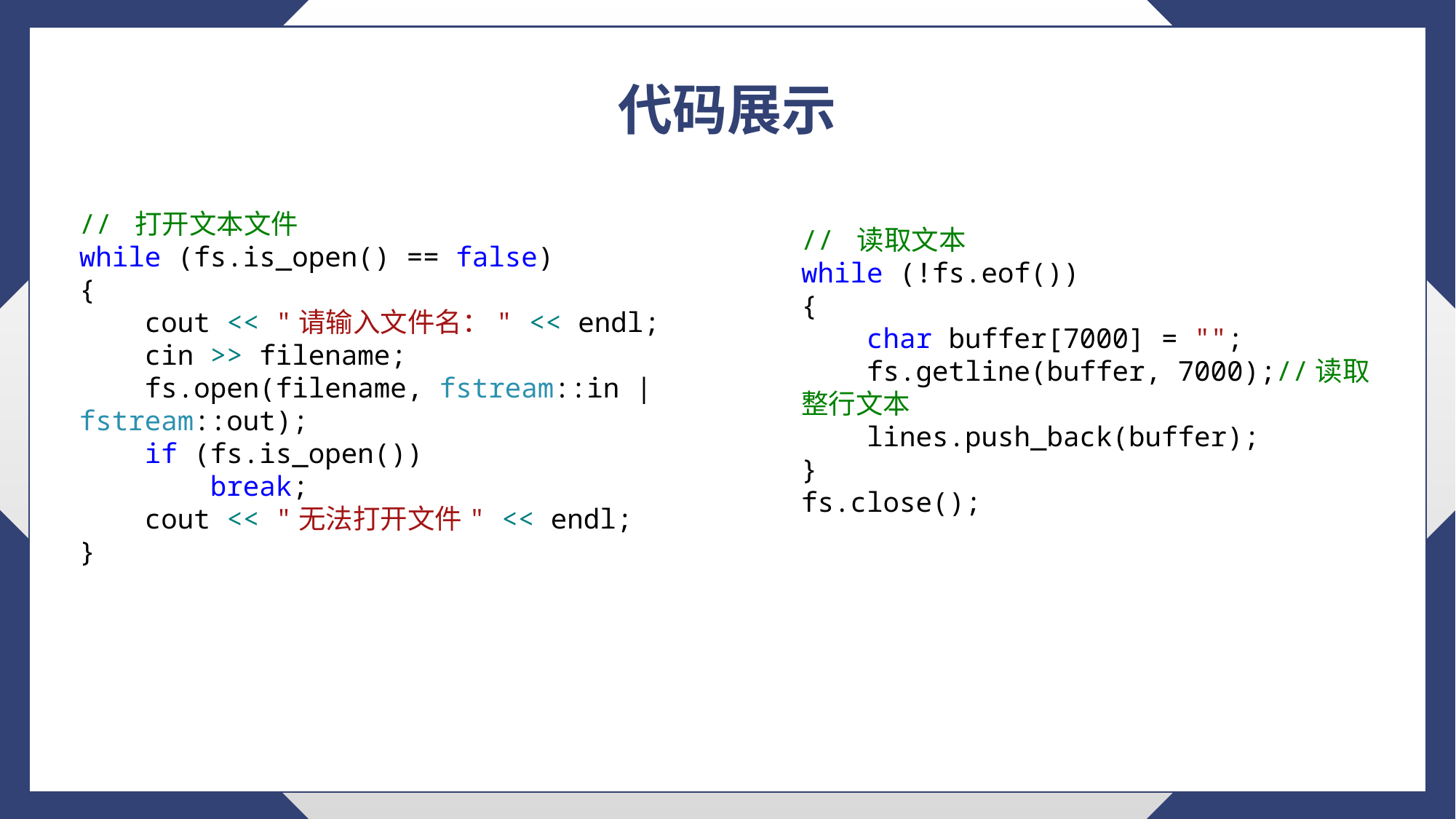

代码展示
// 打开文本文件
while (fs.is_open() == false)
{
    cout << "请输入文件名：" << endl;
    cin >> filename;
    fs.open(filename, fstream::in | fstream::out);
    if (fs.is_open())
        break;
    cout << "无法打开文件" << endl;
}
// 读取文本
while (!fs.eof())
{
    char buffer[7000] = "";
    fs.getline(buffer, 7000);//读取整行文本
    lines.push_back(buffer);
}
fs.close();